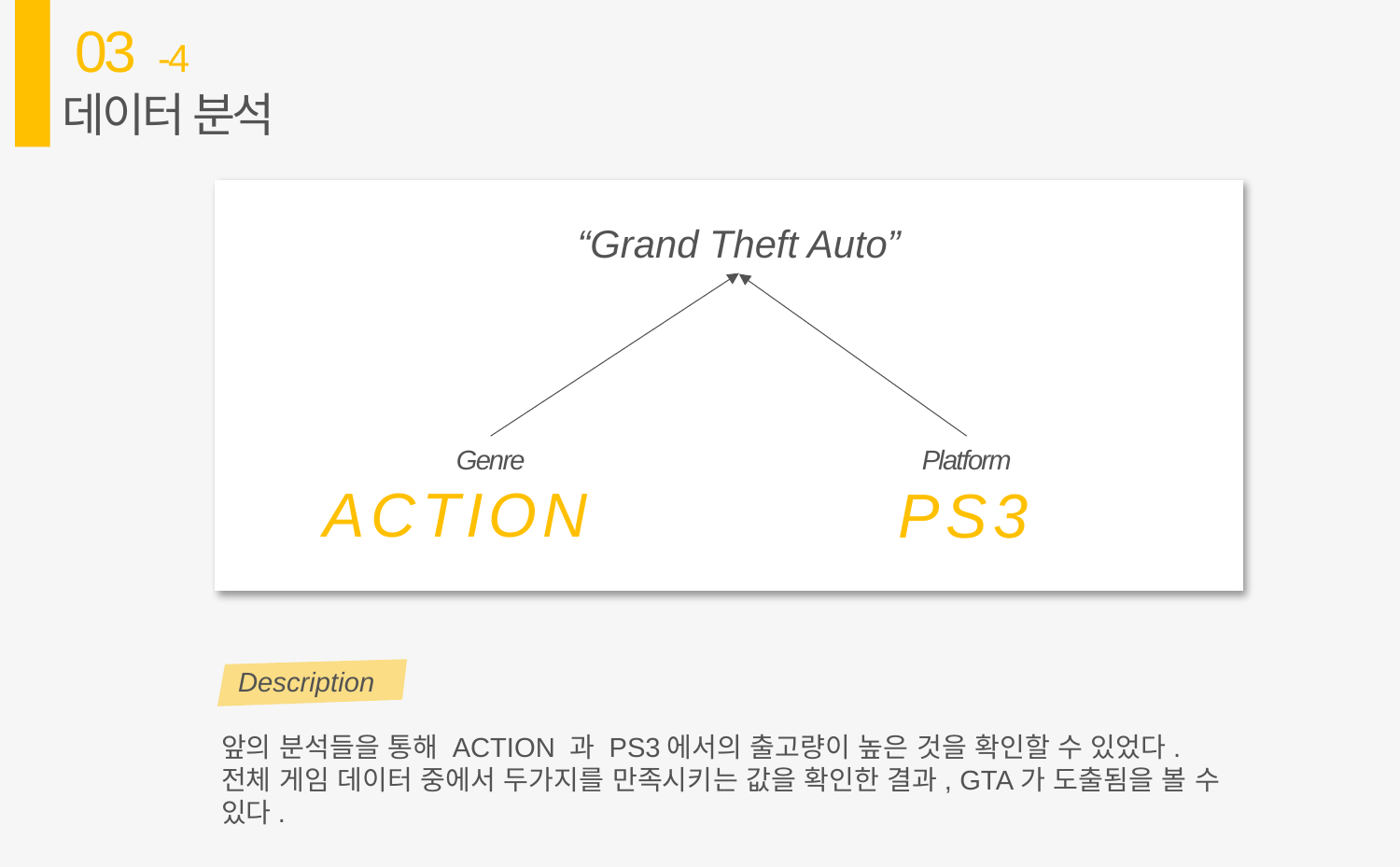

03
-4
데이터 분석

“Grand Theft Auto”
Genre
ACTION
Platform
PS3
Description

앞의 분석들을 통해 ACTION 과 PS3에서의 출고량이 높은 것을 확인할 수 있었다.
전체 게임 데이터 중에서 두가지를 만족시키는 값을 확인한 결과, GTA가 도출됨을 볼 수 있다.